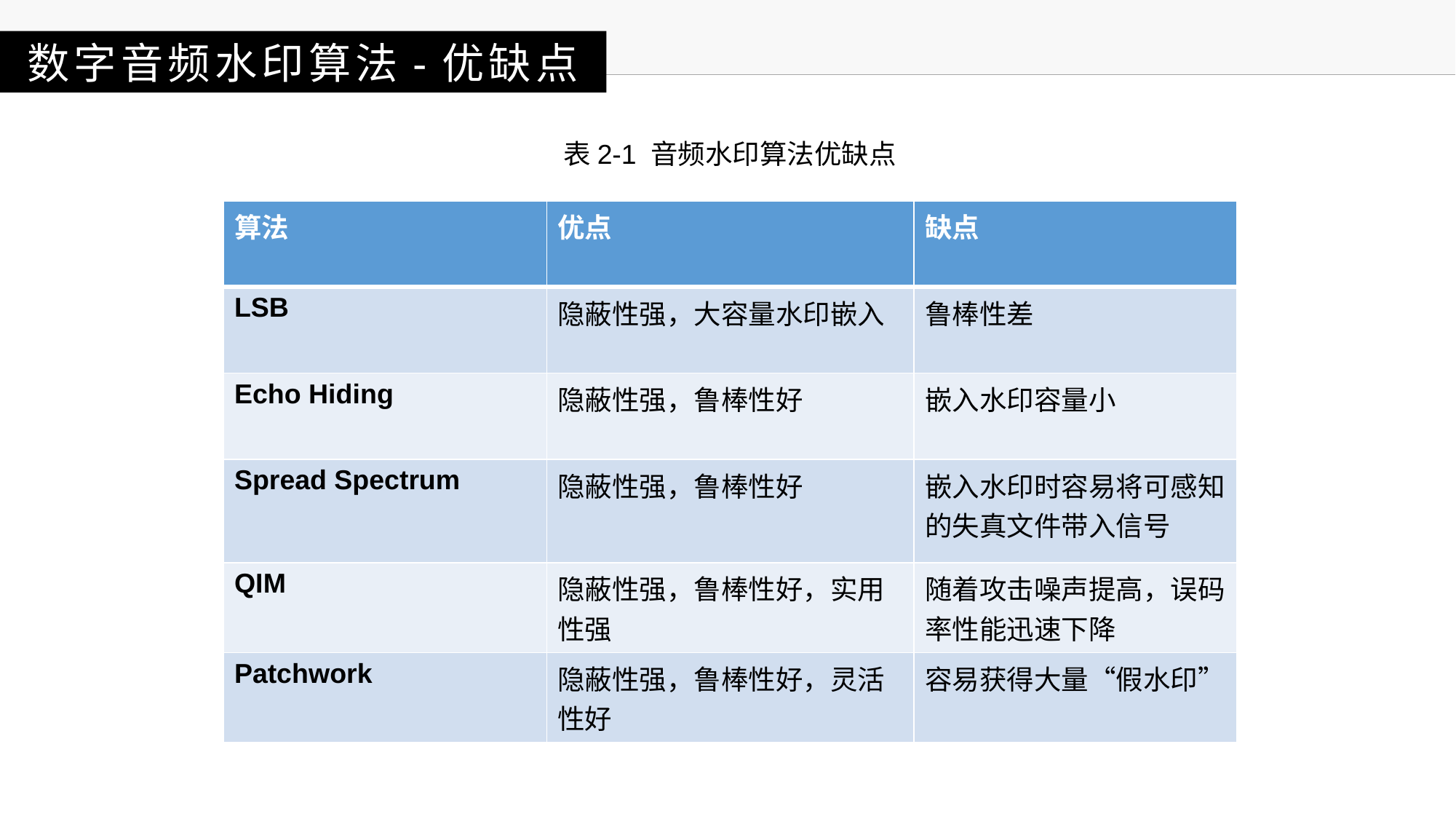

数字音频水印算法-优缺点
表2-1 音频水印算法优缺点
| 算法 | 优点 | 缺点 |
| --- | --- | --- |
| LSB | 隐蔽性强，大容量水印嵌入 | 鲁棒性差 |
| Echo Hiding | 隐蔽性强，鲁棒性好 | 嵌入水印容量小 |
| Spread Spectrum | 隐蔽性强，鲁棒性好 | 嵌入水印时容易将可感知的失真文件带入信号 |
| QIM | 隐蔽性强，鲁棒性好，实用性强 | 随着攻击噪声提高，误码率性能迅速下降 |
| Patchwork | 隐蔽性强，鲁棒性好，灵活性好 | 容易获得大量“假水印” |